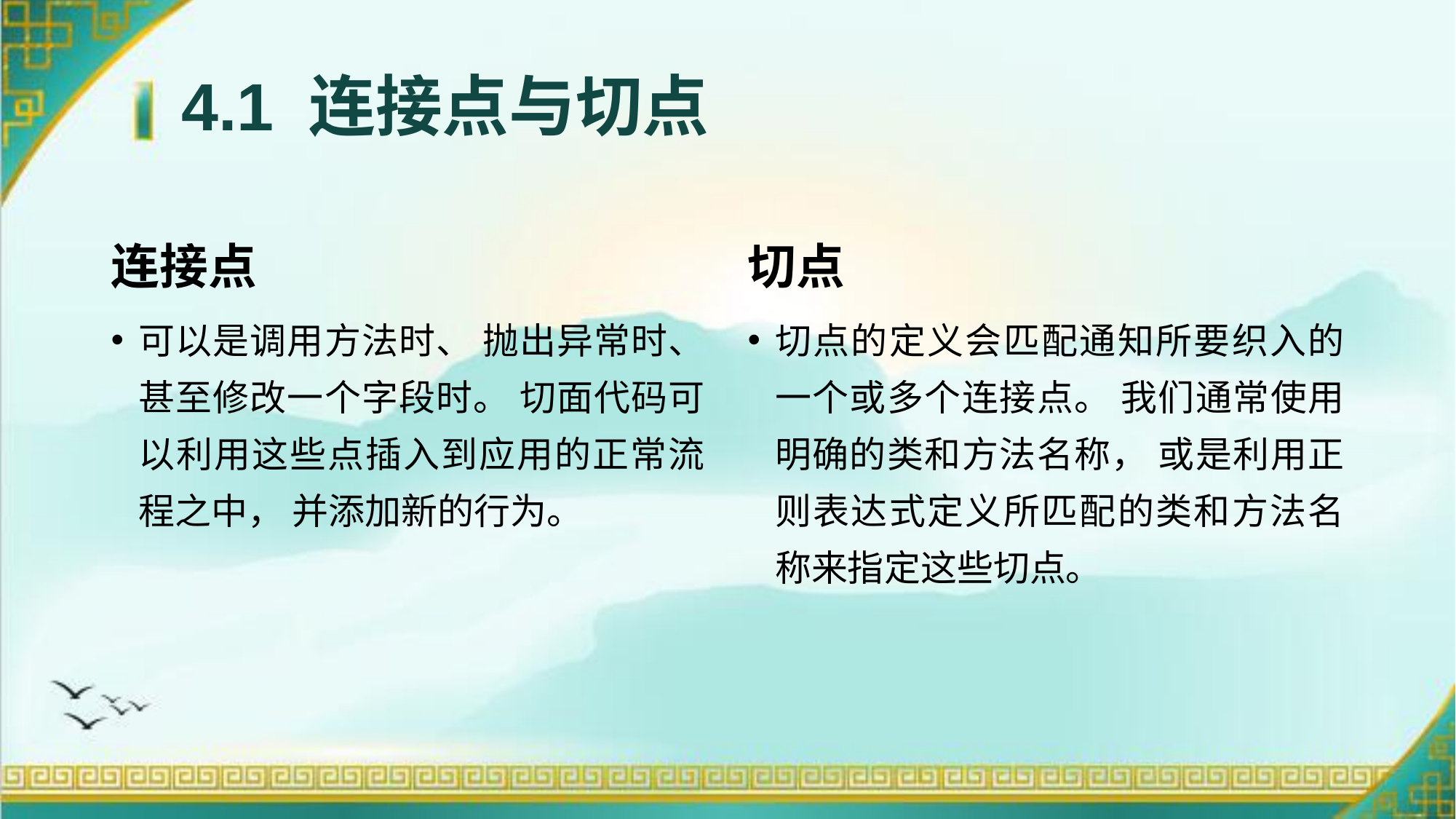

# 4.1 连接点与切点
连接点
切点
可以是调用方法时、 抛出异常时、 甚至修改一个字段时。 切面代码可以利用这些点插入到应用的正常流程之中， 并添加新的行为。
切点的定义会匹配通知所要织入的一个或多个连接点。 我们通常使用明确的类和方法名称， 或是利用正则表达式定义所匹配的类和方法名称来指定这些切点。